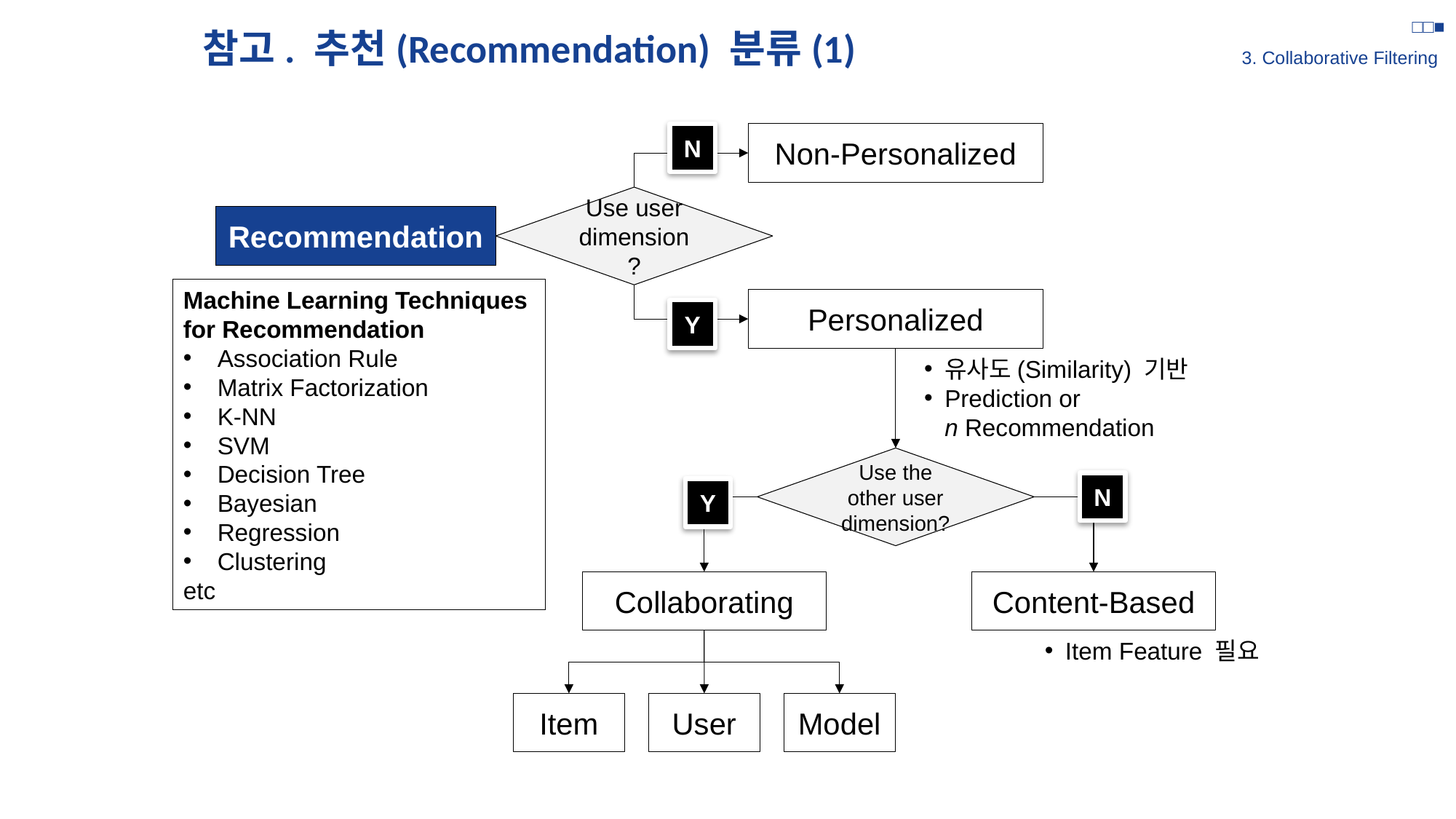

□□■
3. Collaborative Filtering
# 참고. 추천(Recommendation) 분류(1)
Non-Personalized
N
Use user dimension?
Recommendation
Machine Learning Techniques
for Recommendation
Association Rule
Matrix Factorization
K-NN
SVM
Decision Tree
Bayesian
Regression
Clustering
etc
Personalized
Y
유사도(Similarity) 기반
Prediction or
n Recommendation
Use the other user dimension?
N
Y
Collaborating
Content-Based
Item Feature 필요
Item
User
Model